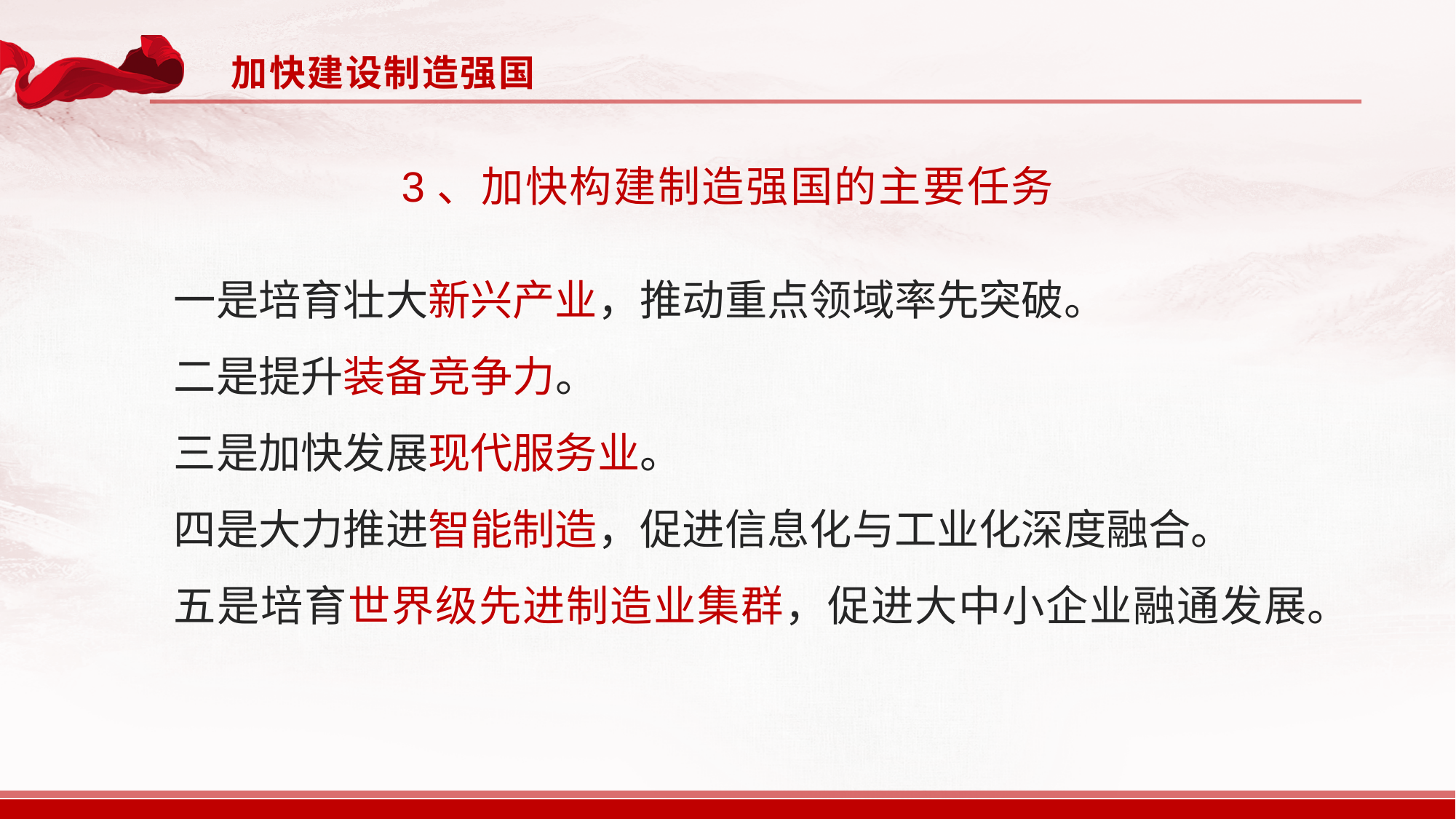

加快建设制造强国
3、加快构建制造强国的主要任务
一是培育壮大新兴产业，推动重点领域率先突破。
二是提升装备竞争力。
三是加快发展现代服务业。
四是大力推进智能制造，促进信息化与工业化深度融合。
五是培育世界级先进制造业集群，促进大中小企业融通发展。